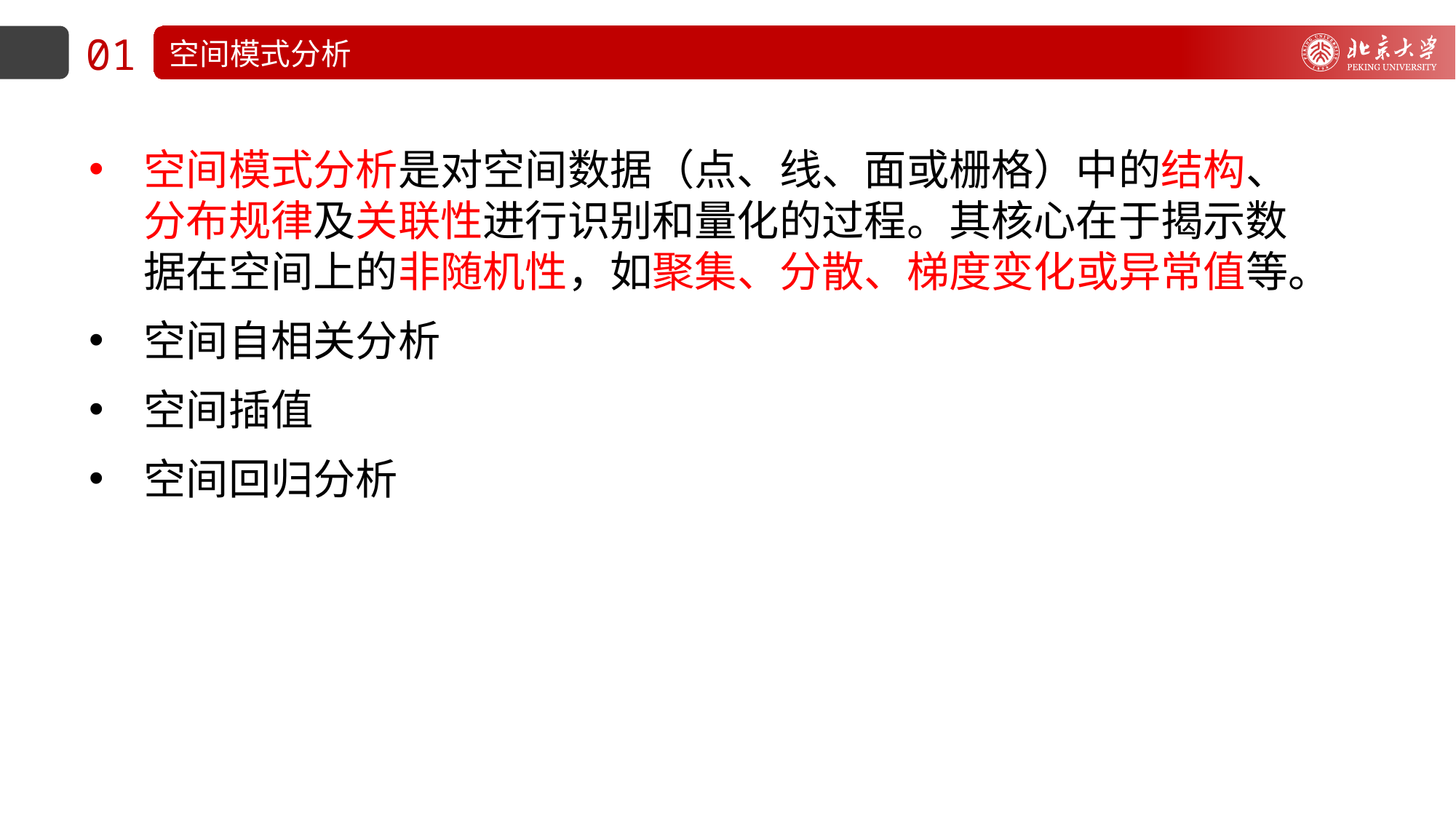

01

空间模式分析

空间模式分析是对空间数据（点、线、面或栅格）中的结构、分布规律及关联性进行识别和量化的过程。其核心在于揭示数据在空间上的非随机性，如聚集、分散、梯度变化或异常值等。
空间自相关分析
空间插值
空间回归分析